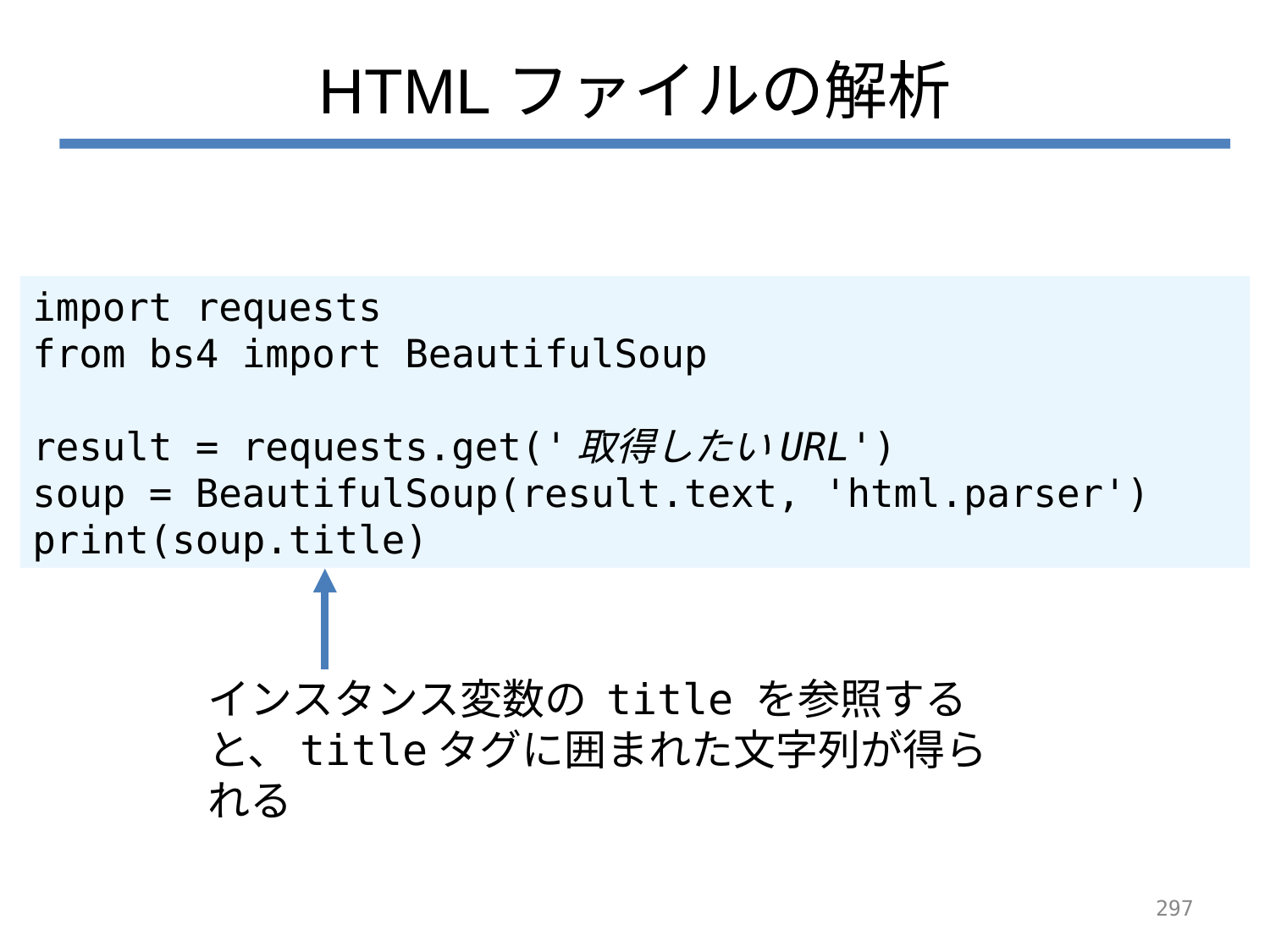

# HTMLファイルの解析
import requests
from bs4 import BeautifulSoup

result = requests.get('取得したいURL')
soup = BeautifulSoup(result.text, 'html.parser')
print(soup.title)
インスタンス変数の title を参照すると、titleタグに囲まれた文字列が得られる
297